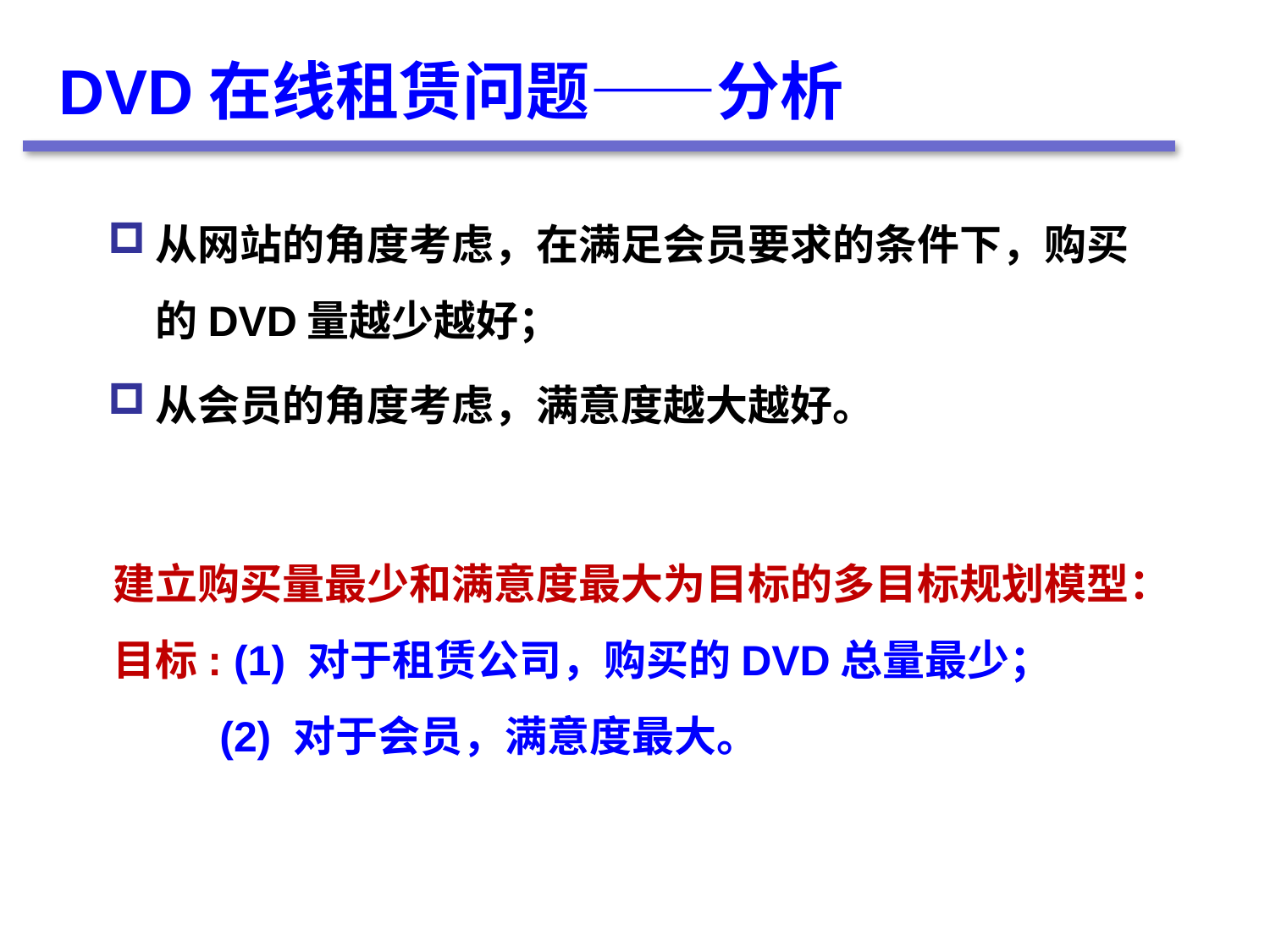

DVD在线租赁问题——分析
从网站的角度考虑，在满足会员要求的条件下，购买的DVD量越少越好；
从会员的角度考虑，满意度越大越好。
建立购买量最少和满意度最大为目标的多目标规划模型：
目标: (1) 对于租赁公司，购买的DVD总量最少；
         (2) 对于会员，满意度最大。